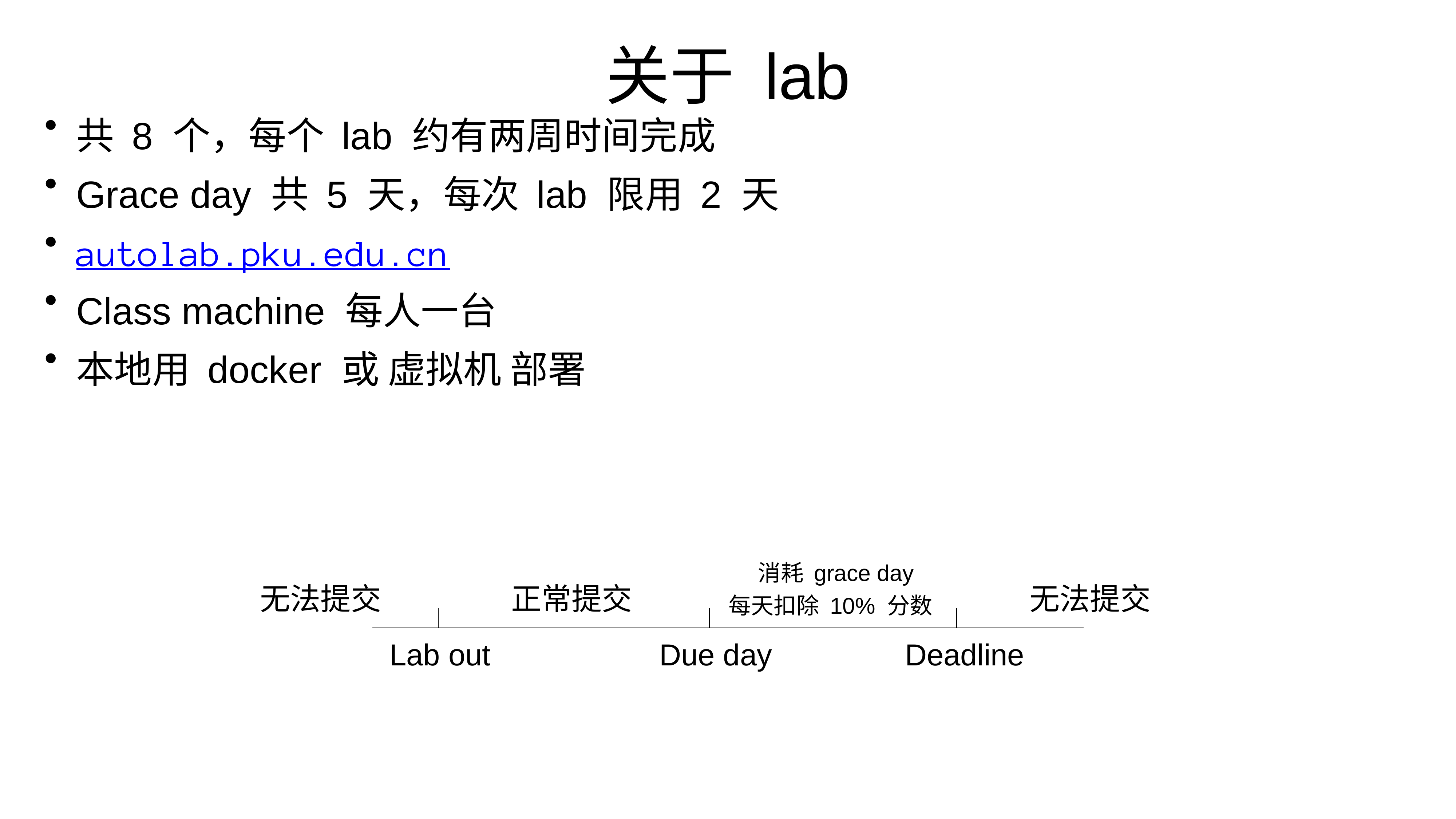

关于 lab
共 8 个，每个 lab 约有两周时间完成
Grace day 共 5 天，每次 lab 限用 2 天
autolab.pku.edu.cn
Class machine 每人一台
本地用 docker 或 虚拟机 部署
消耗 grace day
无法提交
正常提交
无法提交
|  |  |  |  |
| --- | --- | --- | --- |
每天扣除 10% 分数
Lab out
Due day
Deadline